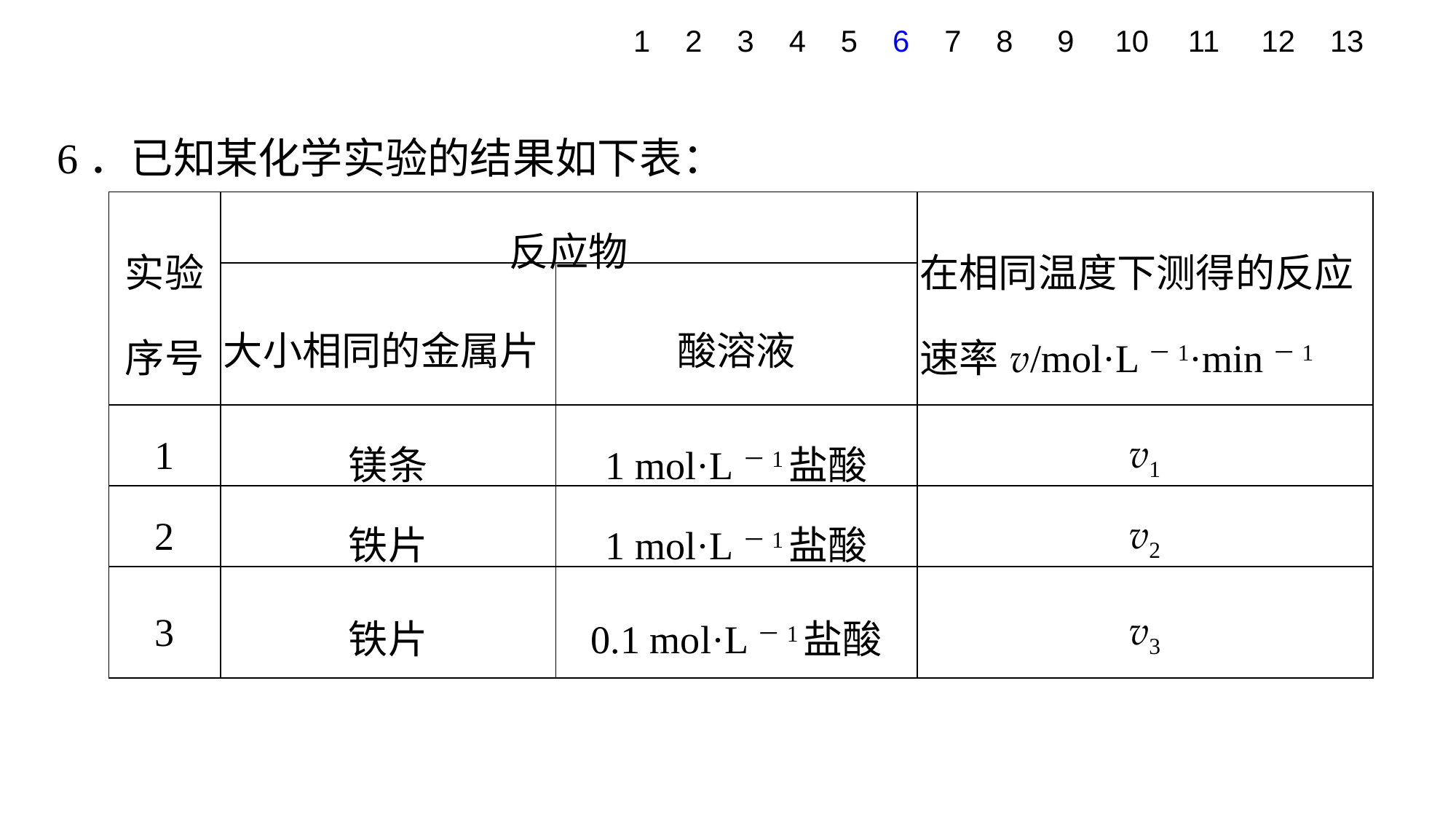

1
2
3
4
5
6
7
8
9
10
11
12
13
6．已知某化学实验的结果如下表：
| 实验 序号 | 反应物 |  | 在相同温度下测得的反应速率v/mol·L－1·min－1 |
| --- | --- | --- | --- |
|  | 大小相同的金属片 | 酸溶液 |  |
| 1 | 镁条 | 1 mol·L－1盐酸 | v1 |
| 2 | 铁片 | 1 mol·L－1盐酸 | v2 |
| 3 | 铁片 | 0.1 mol·L－1盐酸 | v3 |